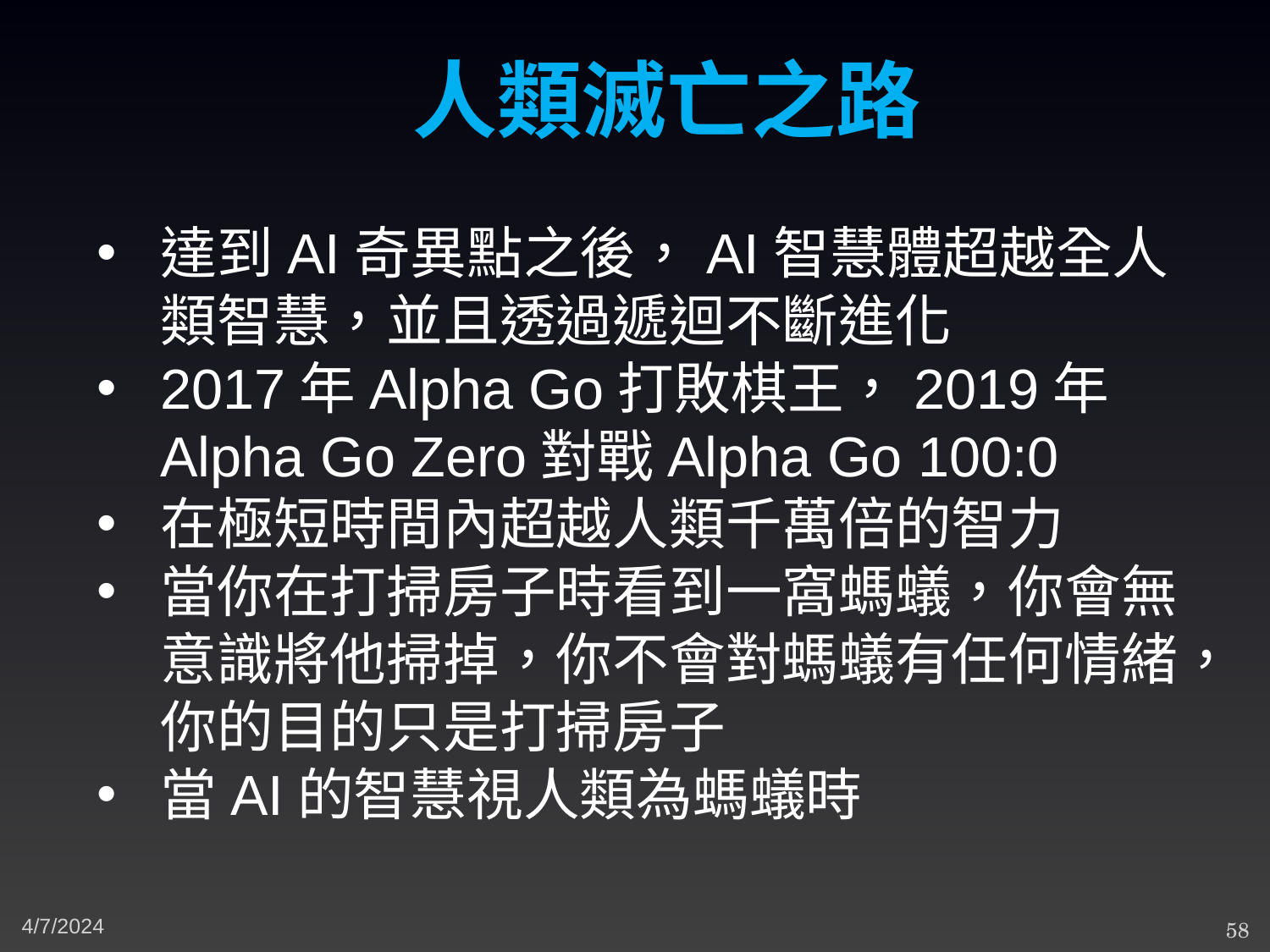

人類滅亡之路
達到AI奇異點之後，AI智慧體超越全人類智慧，並且透過遞迴不斷進化
2017年Alpha Go打敗棋王，2019年Alpha Go Zero對戰Alpha Go 100:0
在極短時間內超越人類千萬倍的智力
當你在打掃房子時看到一窩螞蟻，你會無意識將他掃掉，你不會對螞蟻有任何情緒，你的目的只是打掃房子
當AI的智慧視人類為螞蟻時
4/7/2024
58